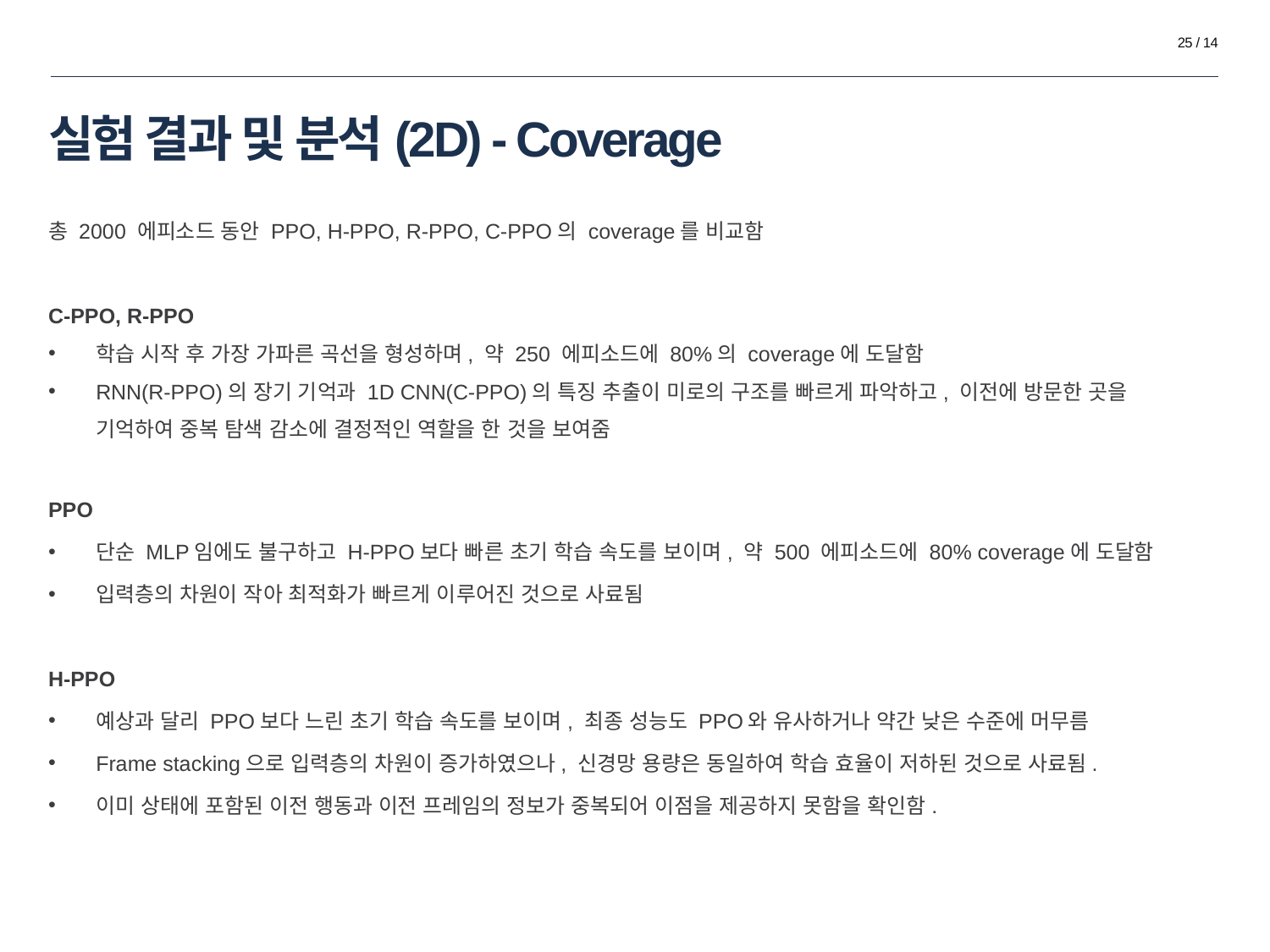

25 / 14
# 실험 결과 및 분석(2D) - Coverage
총 2000 에피소드 동안 PPO, H-PPO, R-PPO, C-PPO의 coverage를 비교함

C-PPO, R-PPO
학습 시작 후 가장 가파른 곡선을 형성하며, 약 250 에피소드에 80%의 coverage에 도달함
RNN(R-PPO)의 장기 기억과 1D CNN(C-PPO)의 특징 추출이 미로의 구조를 빠르게 파악하고, 이전에 방문한 곳을 기억하여 중복 탐색 감소에 결정적인 역할을 한 것을 보여줌

PPO
단순 MLP임에도 불구하고 H-PPO보다 빠른 초기 학습 속도를 보이며, 약 500 에피소드에 80% coverage에 도달함
입력층의 차원이 작아 최적화가 빠르게 이루어진 것으로 사료됨

H-PPO
예상과 달리 PPO보다 느린 초기 학습 속도를 보이며, 최종 성능도 PPO와 유사하거나 약간 낮은 수준에 머무름
Frame stacking으로 입력층의 차원이 증가하였으나, 신경망 용량은 동일하여 학습 효율이 저하된 것으로 사료됨.
이미 상태에 포함된 이전 행동과 이전 프레임의 정보가 중복되어 이점을 제공하지 못함을 확인함.